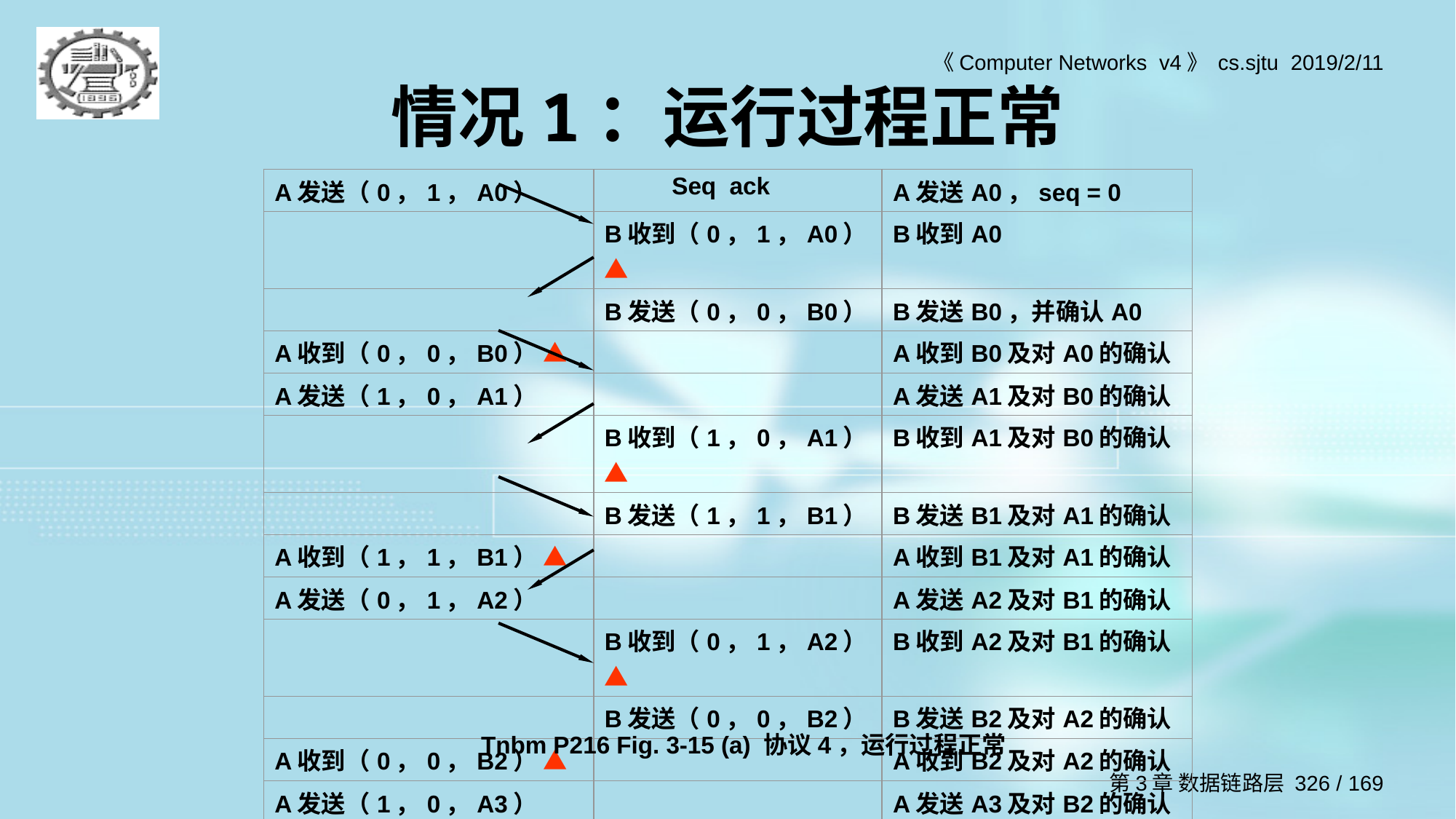

# 情况1：运行过程正常
| A发送（0，1，A0） | Seq ack | A发送A0，seq = 0 |
| --- | --- | --- |
|  | B收到（0，1，A0）▲ | B收到A0 |
|  | B发送（0，0，B0） | B发送B0，并确认A0 |
| A收到（0，0，B0） ▲ |  | A收到B0及对A0的确认 |
| A发送（1，0，A1） |  | A发送A1及对B0的确认 |
|  | B收到（1，0，A1） ▲ | B收到A1及对B0的确认 |
|  | B发送（1，1，B1） | B发送B1及对A1的确认 |
| A收到（1，1，B1） ▲ |  | A收到B1及对A1的确认 |
| A发送（0，1，A2） |  | A发送A2及对B1的确认 |
|  | B收到（0，1，A2） ▲ | B收到A2及对B1的确认 |
|  | B发送（0，0，B2） | B发送B2及对A2的确认 |
| A收到（0，0，B2） ▲ |  | A收到B2及对A2的确认 |
| A发送（1，0，A3） |  | A发送A3及对B2的确认 |
|  | B收到（1，0，A3） ▲ | B收到A3及对B2的确认 |
|  | B发送（1，1，B3） |  |

Tnbm P216 Fig. 3-15 (a) 协议4，运行过程正常